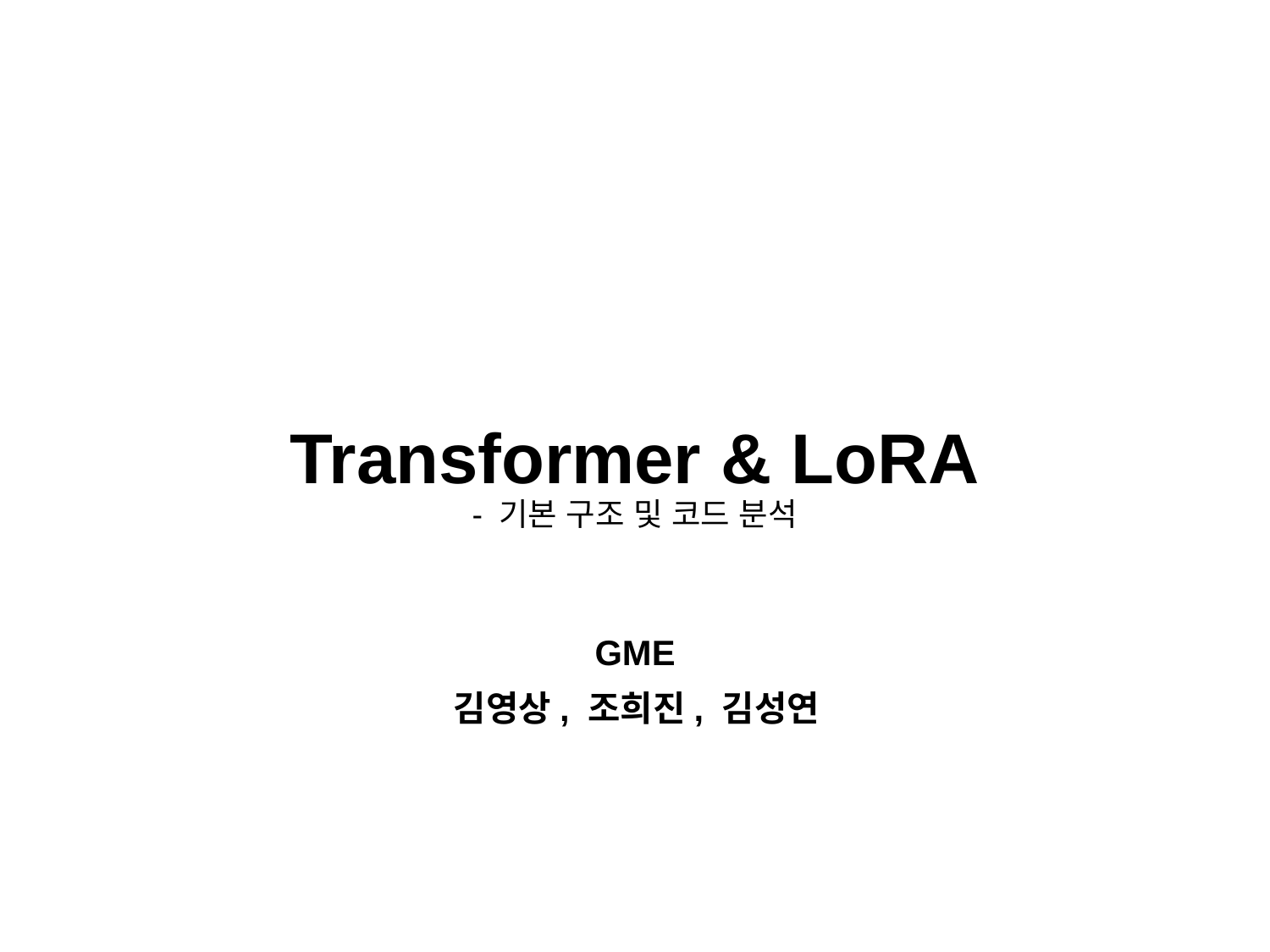

Transformer & LoRA
- 기본 구조 및 코드 분석
GME
김영상, 조희진, 김성연